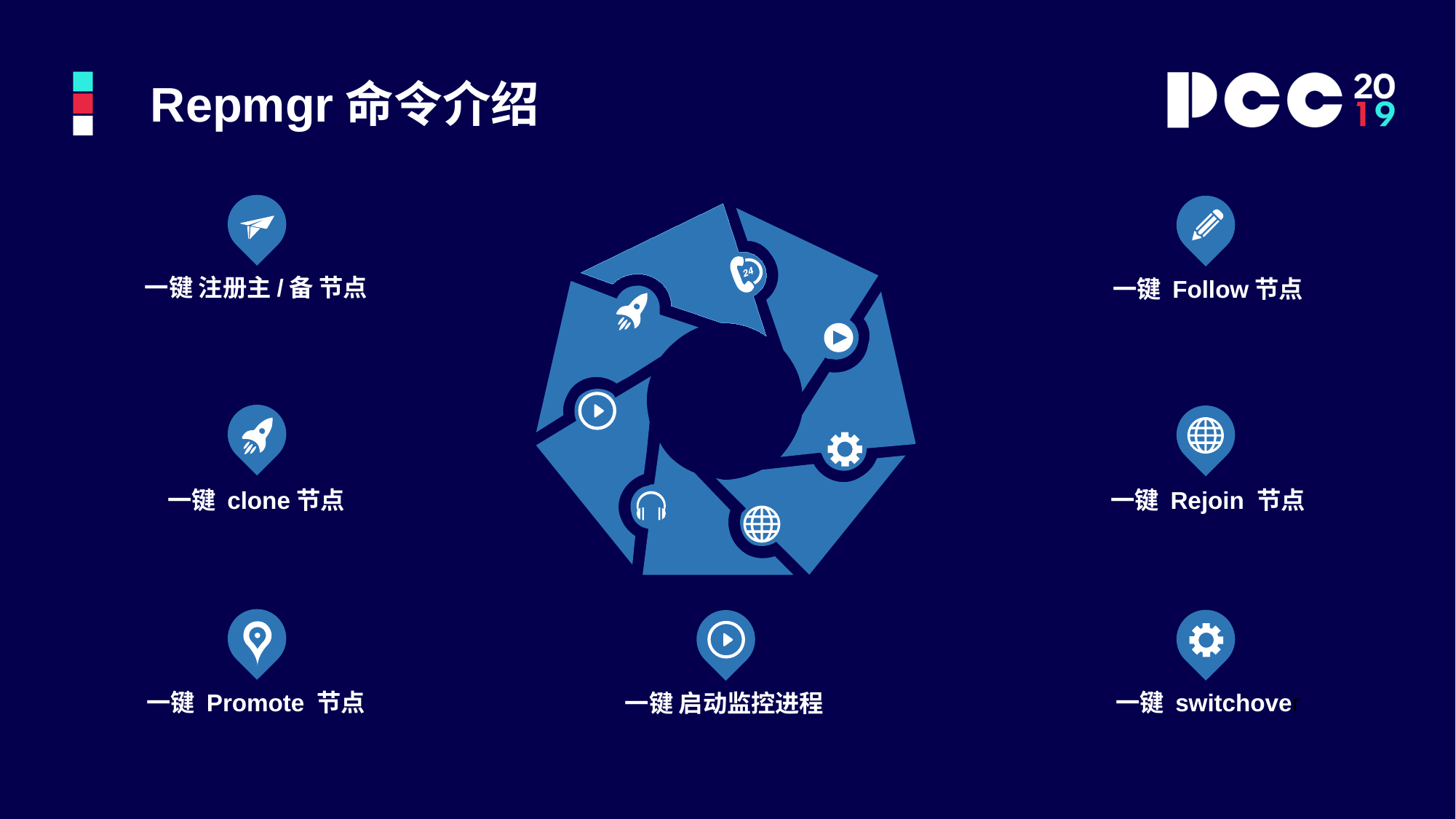

Repmgr命令介绍

一键 注册主/备 节点
一键 Follow节点

一键 Rejoin 节点
一键 clone节点

一键 Promote 节点
一键 启动监控进程
一键 switchover